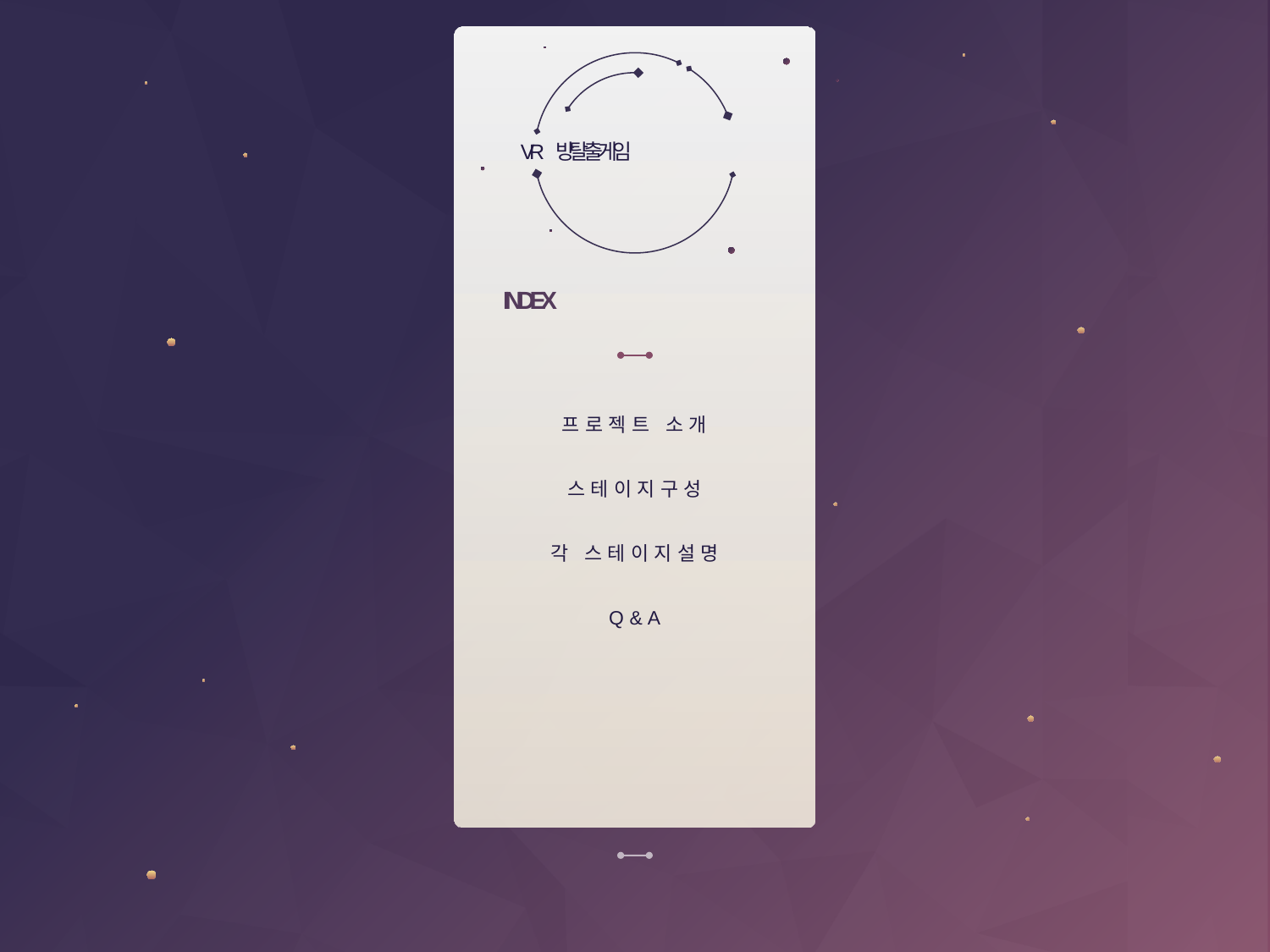

# VR 방탈출게임
INDEX
프로젝트 소개
스테이지구성
각 스테이지설명
Q&A